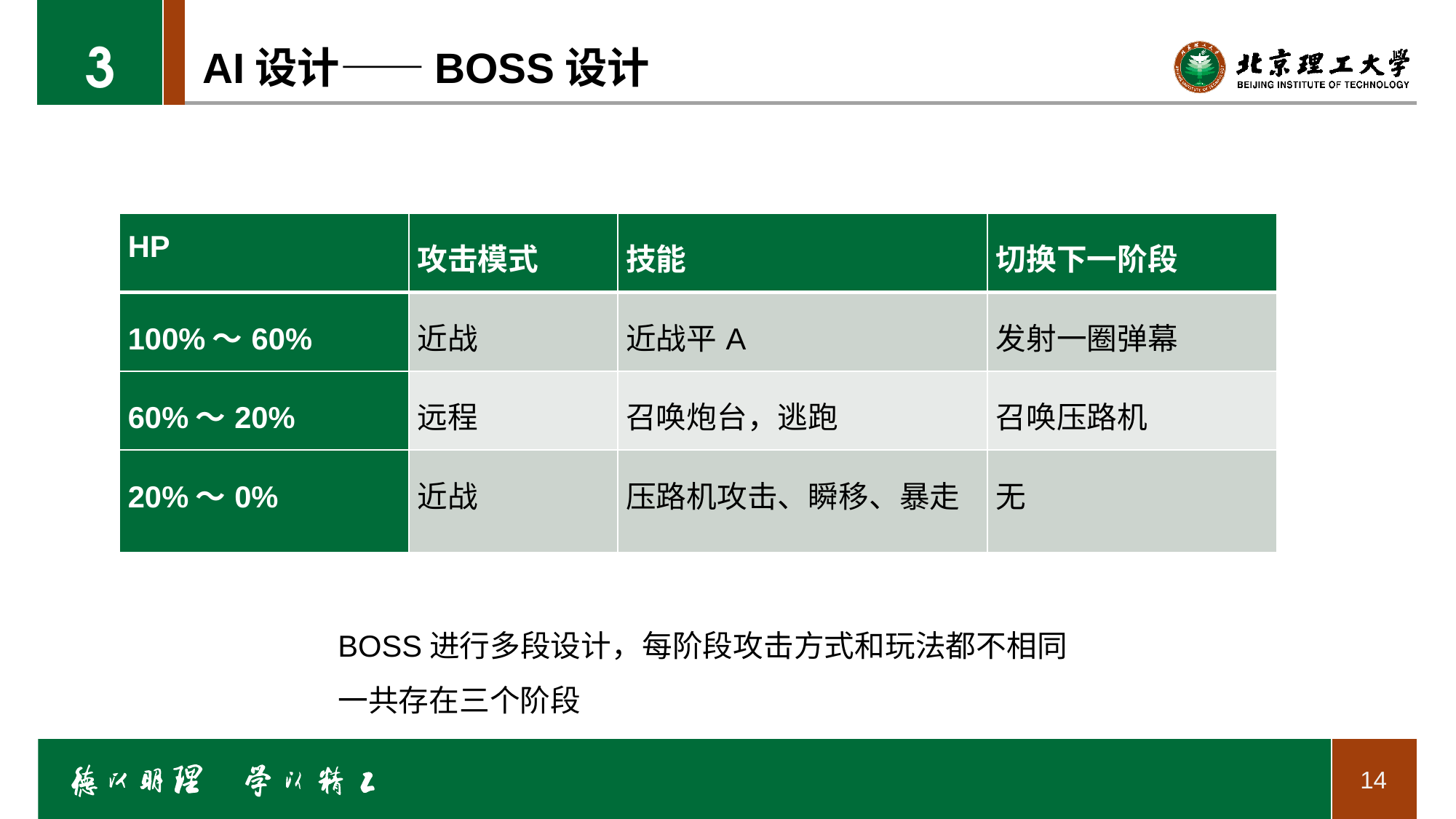

3
# AI设计——BOSS设计
| HP | 攻击模式 | 技能 | 切换下一阶段 |
| --- | --- | --- | --- |
| 100%～60% | 近战 | 近战平A | 发射一圈弹幕 |
| 60%～20% | 远程 | 召唤炮台，逃跑 | 召唤压路机 |
| 20%～0% | 近战 | 压路机攻击、瞬移、暴走 | 无 |
BOSS进行多段设计，每阶段攻击方式和玩法都不相同
一共存在三个阶段